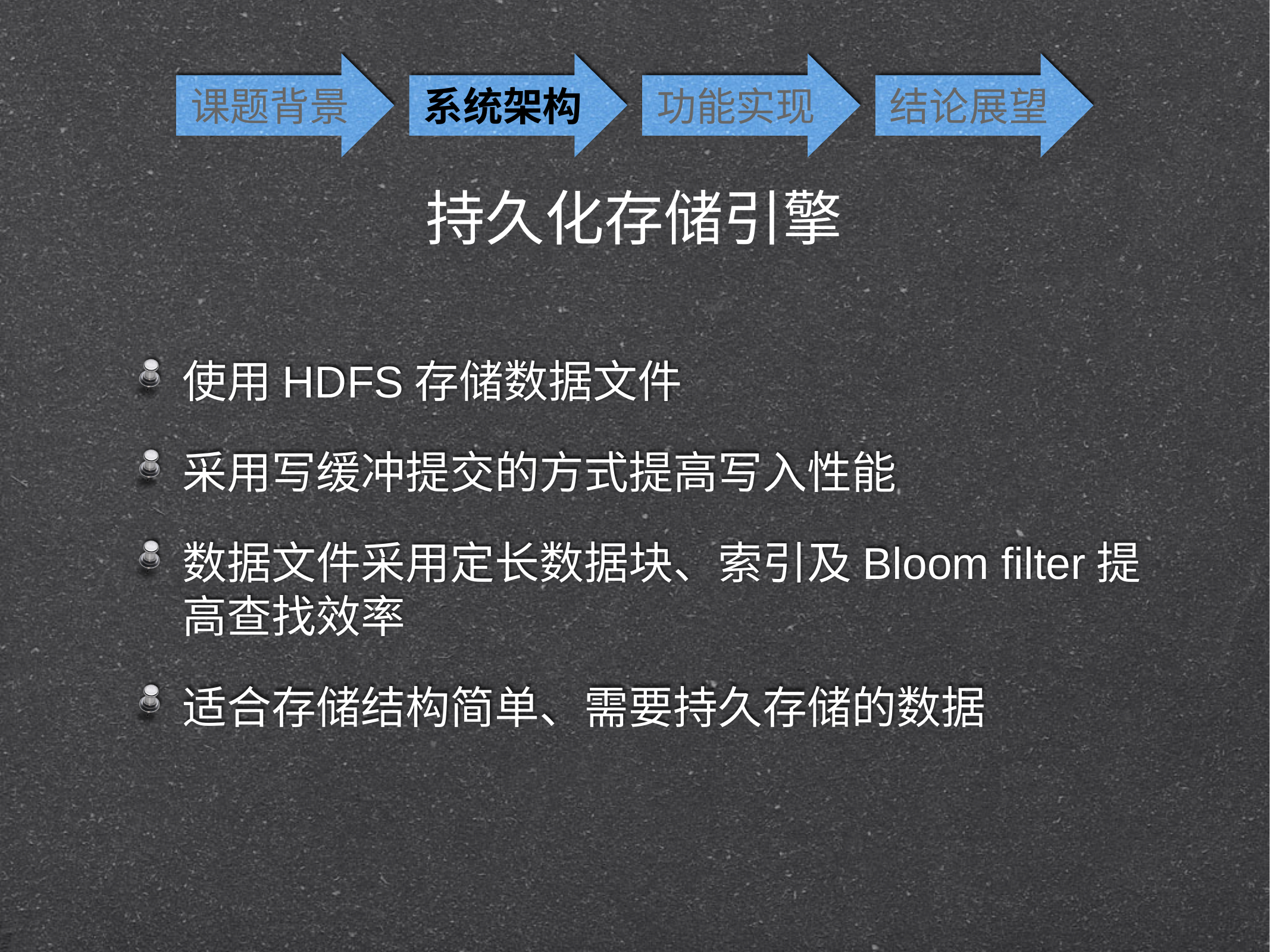

课题背景
系统架构
功能实现
结论展望
持久化存储引擎
使用HDFS存储数据文件
采用写缓冲提交的方式提高写入性能
数据文件采用定长数据块、索引及Bloom filter提高查找效率
适合存储结构简单、需要持久存储的数据